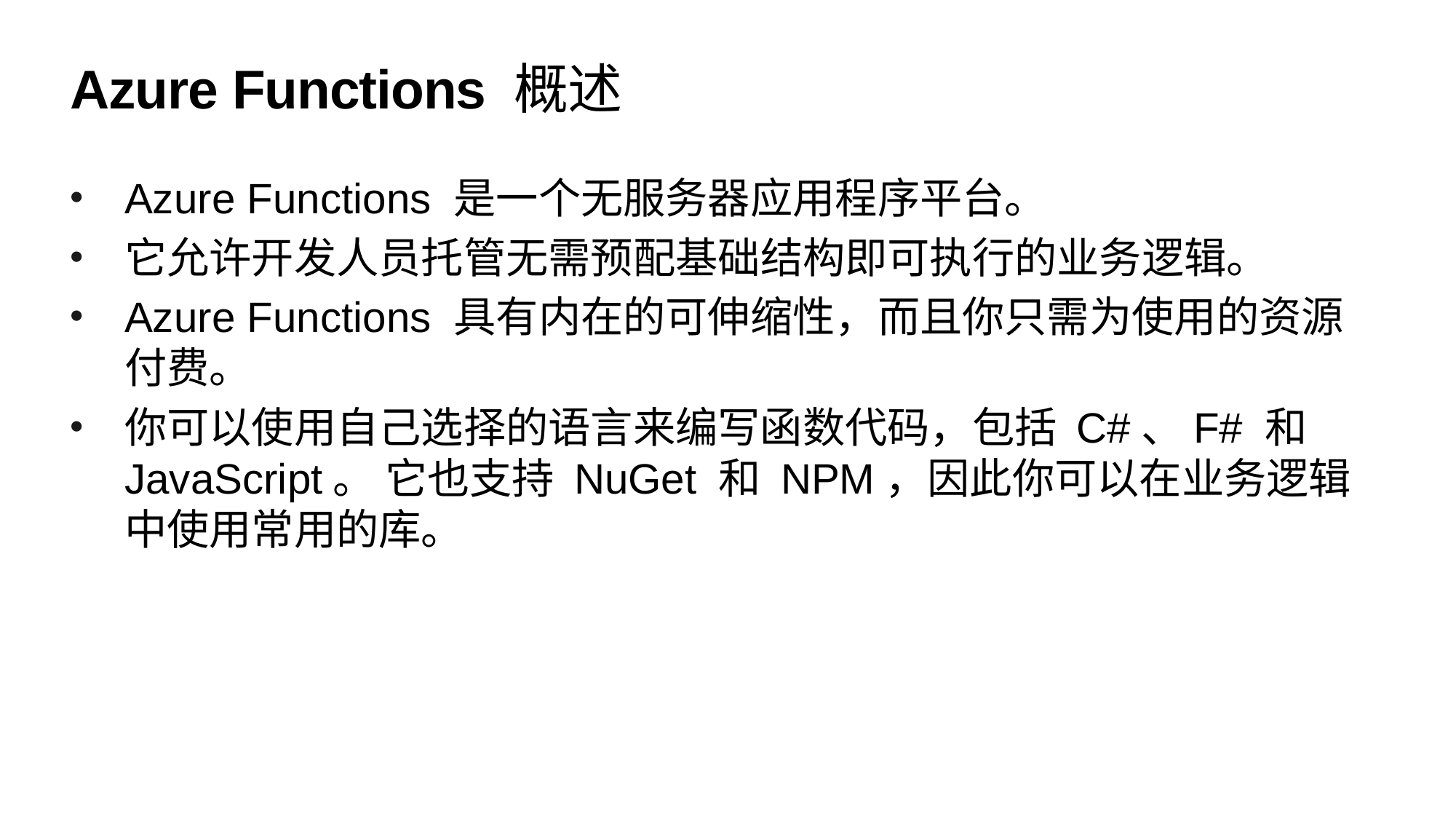

# Azure Functions 概述
Azure Functions 是一个无服务器应用程序平台。
它允许开发人员托管无需预配基础结构即可执行的业务逻辑。
Azure Functions 具有内在的可伸缩性，而且你只需为使用的资源付费。
你可以使用自己选择的语言来编写函数代码，包括 C#、F# 和 JavaScript。 它也支持 NuGet 和 NPM，因此你可以在业务逻辑中使用常用的库。